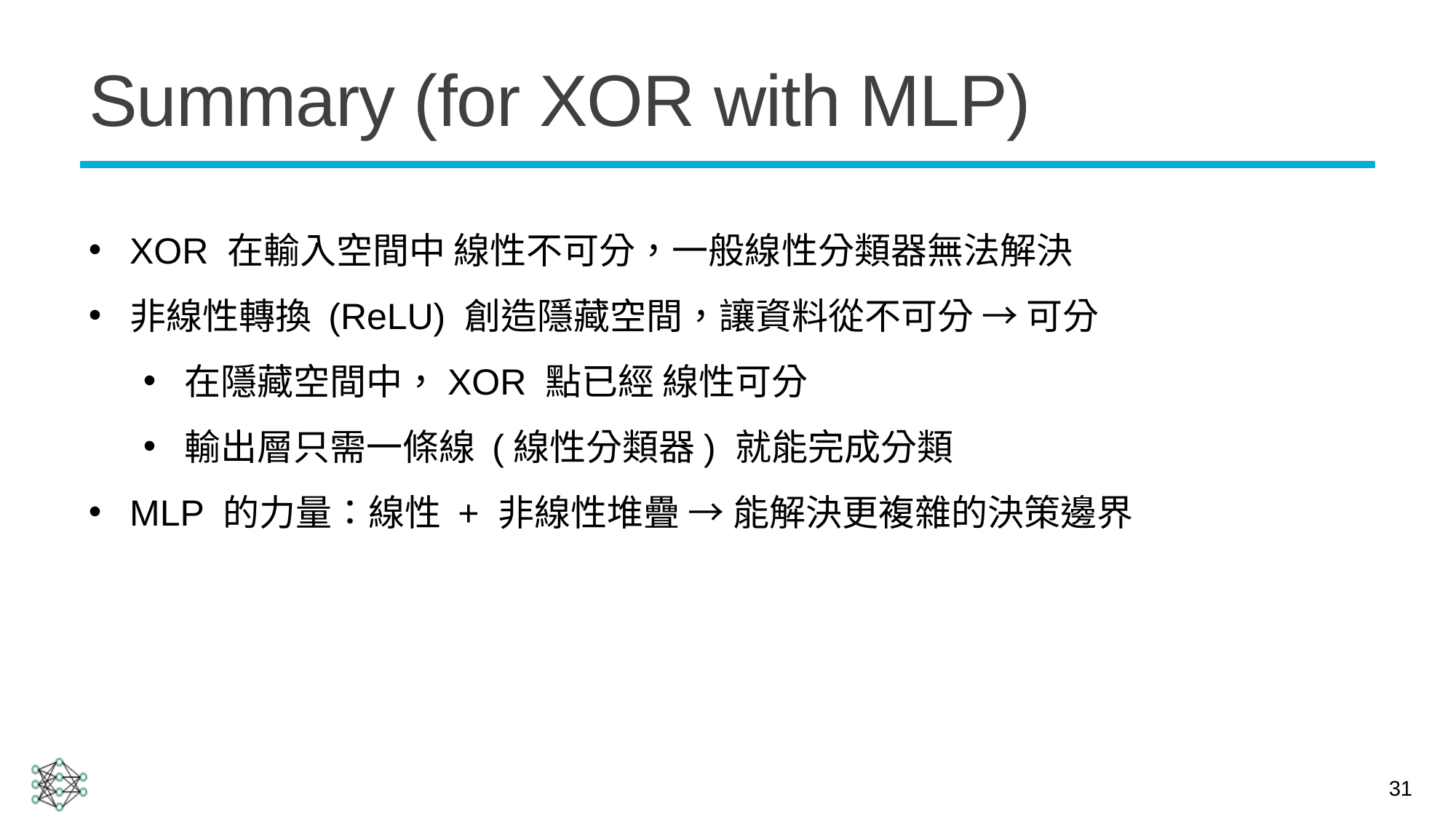

# Summary (for XOR with MLP)
XOR 在輸入空間中 線性不可分，一般線性分類器無法解決
非線性轉換 (ReLU) 創造隱藏空間，讓資料從不可分 → 可分
在隱藏空間中，XOR 點已經 線性可分
輸出層只需一條線 (線性分類器) 就能完成分類
MLP 的力量：線性 + 非線性堆疊 → 能解決更複雜的決策邊界
31